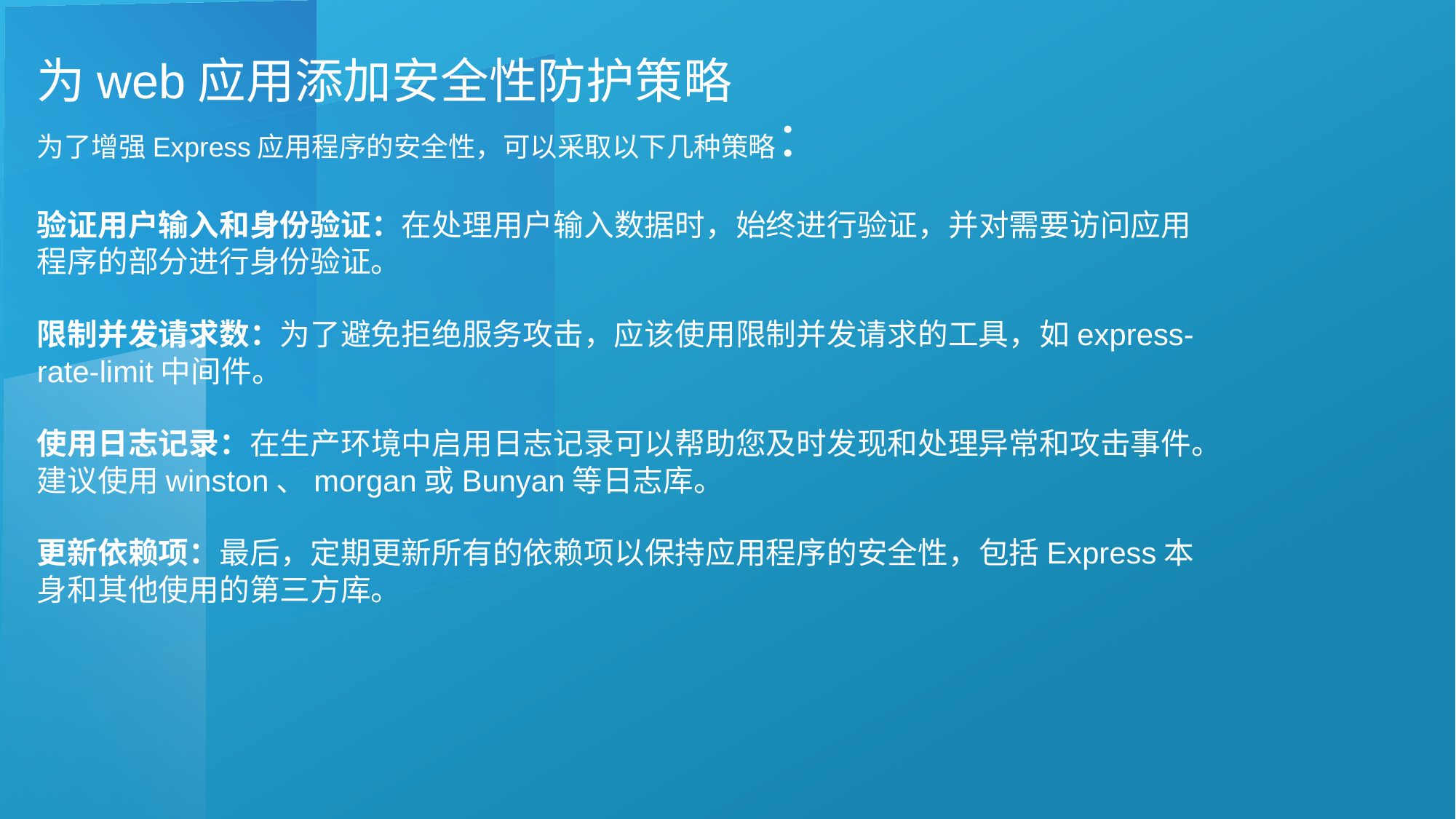

为web应用添加安全性防护策略
为了增强Express应用程序的安全性，可以采取以下几种策略：
验证用户输入和身份验证：在处理用户输入数据时，始终进行验证，并对需要访问应用程序的部分进行身份验证。

限制并发请求数：为了避免拒绝服务攻击，应该使用限制并发请求的工具，如express-rate-limit中间件。

使用日志记录：在生产环境中启用日志记录可以帮助您及时发现和处理异常和攻击事件。建议使用winston、morgan或Bunyan等日志库。

更新依赖项：最后，定期更新所有的依赖项以保持应用程序的安全性，包括Express本身和其他使用的第三方库。